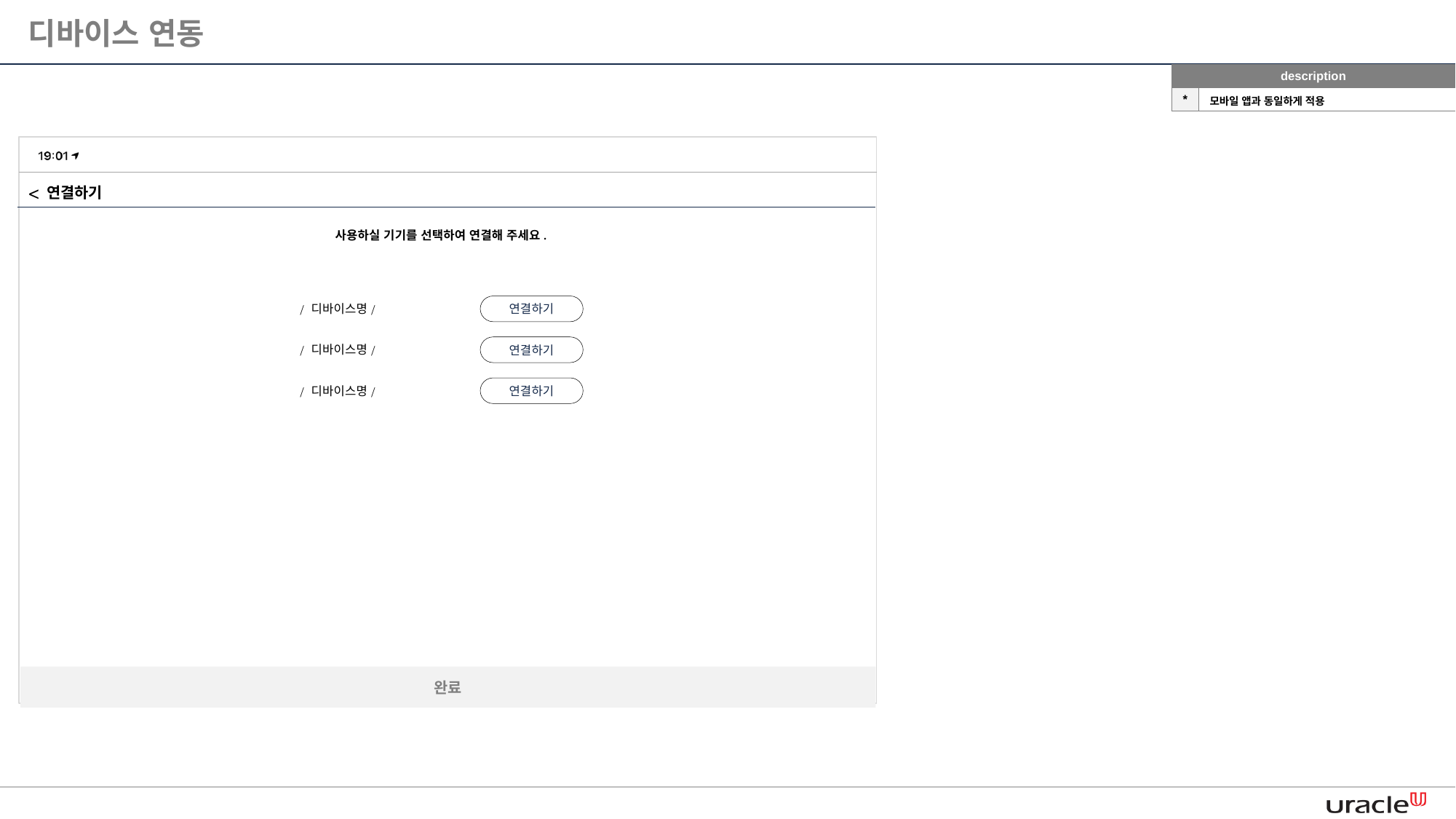

디바이스 연동
| description |  |
| --- | --- |
| \* | 모바일 앱과 동일하게 적용 |
< 연결하기
사용하실 기기를 선택하여 연결해 주세요.
/ 디바이스명/
연결하기
/ 디바이스명/
연결하기
/ 디바이스명/
연결하기
완료